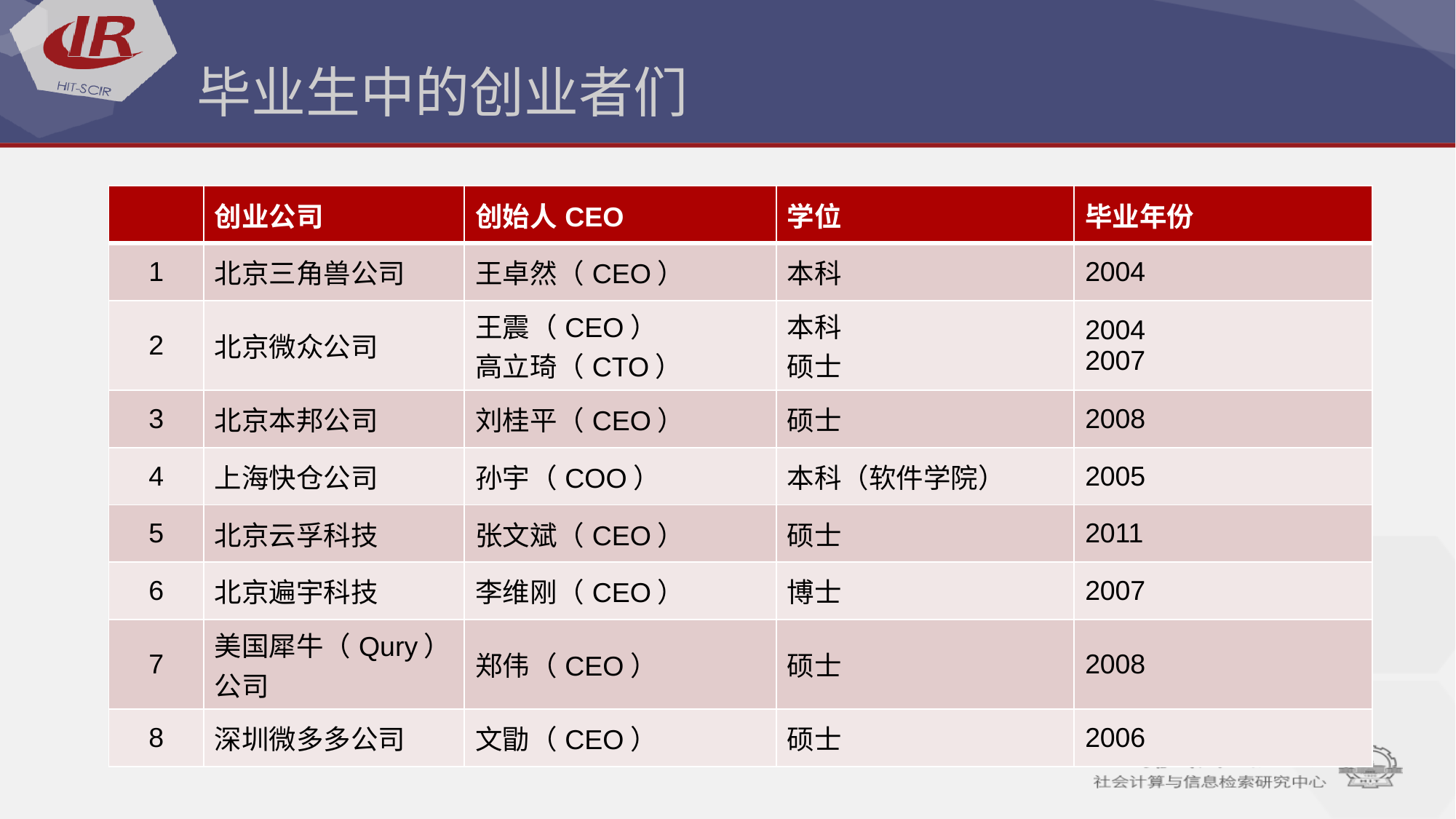

# 毕业生中的创业者们
|  | 创业公司 | 创始人CEO | 学位 | 毕业年份 |
| --- | --- | --- | --- | --- |
| 1 | 北京三角兽公司 | 王卓然（CEO） | 本科 | 2004 |
| 2 | 北京微众公司 | 王震（CEO） 高立琦（CTO） | 本科 硕士 | 2004 2007 |
| 3 | 北京本邦公司 | 刘桂平（CEO） | 硕士 | 2008 |
| 4 | 上海快仓公司 | 孙宇（COO） | 本科（软件学院） | 2005 |
| 5 | 北京云孚科技 | 张文斌（CEO） | 硕士 | 2011 |
| 6 | 北京遍宇科技 | 李维刚（CEO） | 博士 | 2007 |
| 7 | 美国犀牛（Qury）公司 | 郑伟（CEO） | 硕士 | 2008 |
| 8 | 深圳微多多公司 | 文勖（CEO） | 硕士 | 2006 |